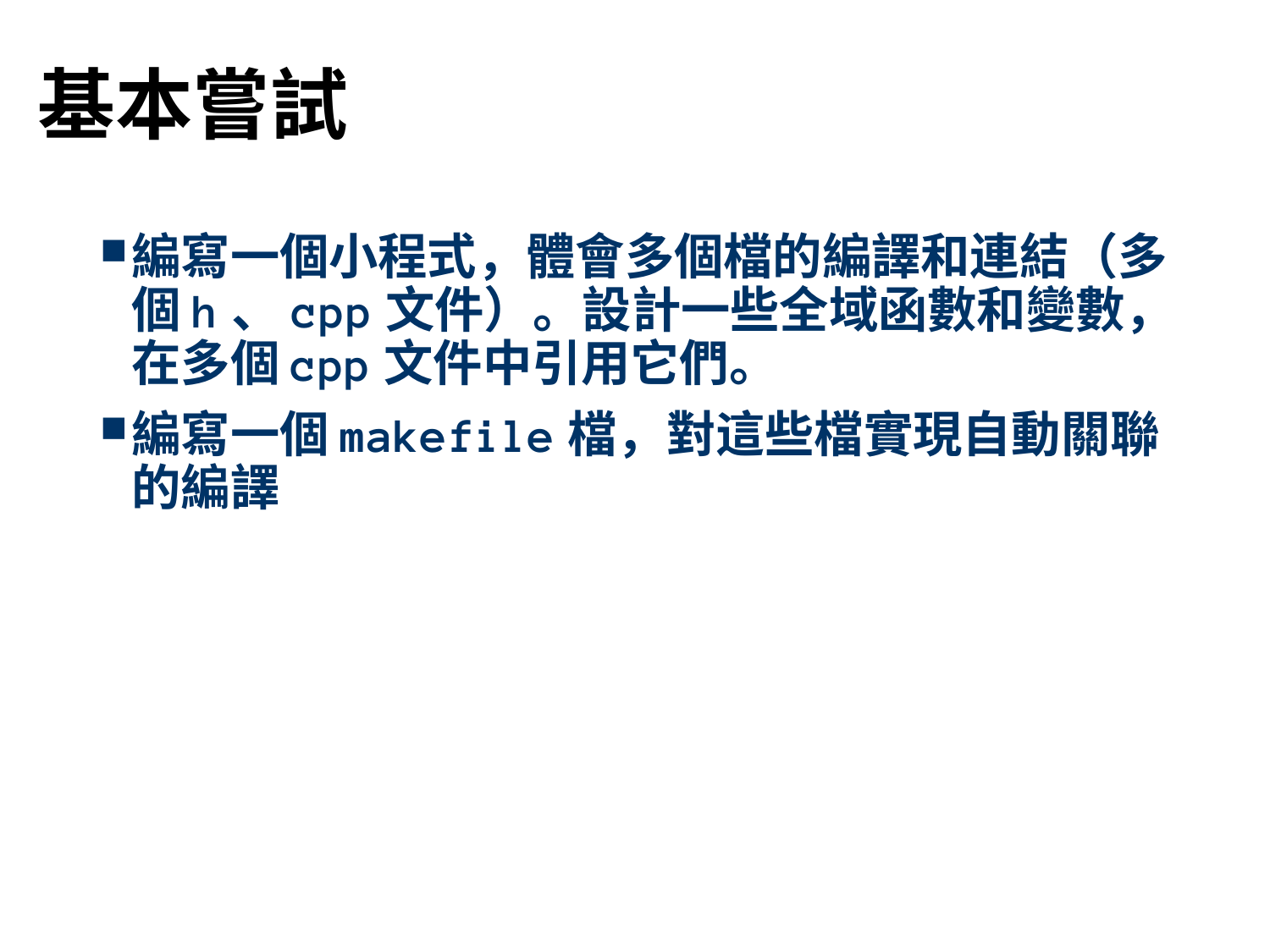

# 基本嘗試
編寫一個小程式，體會多個檔的編譯和連結（多個h、cpp文件）。設計一些全域函數和變數，在多個cpp文件中引用它們。
編寫一個makefile檔，對這些檔實現自動關聯的編譯